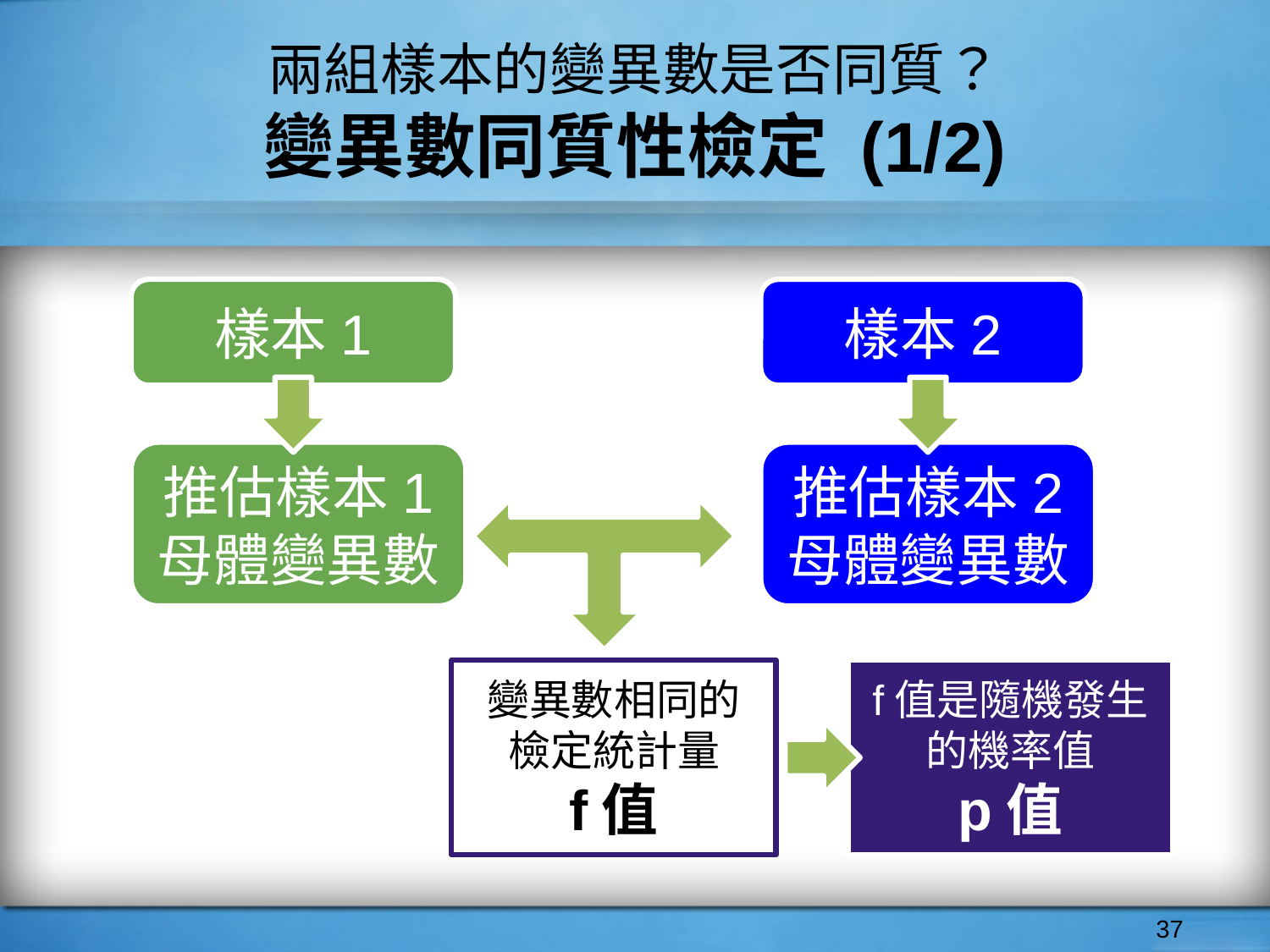

# 兩組樣本的變異數是否同質？
變異數同質性檢定 (1/2)
樣本1
樣本2

推估樣本1
母體變異數
推估樣本2
母體變異數

變異數相同的
檢定統計量
f值
f值是隨機發生的機率值
p值

37